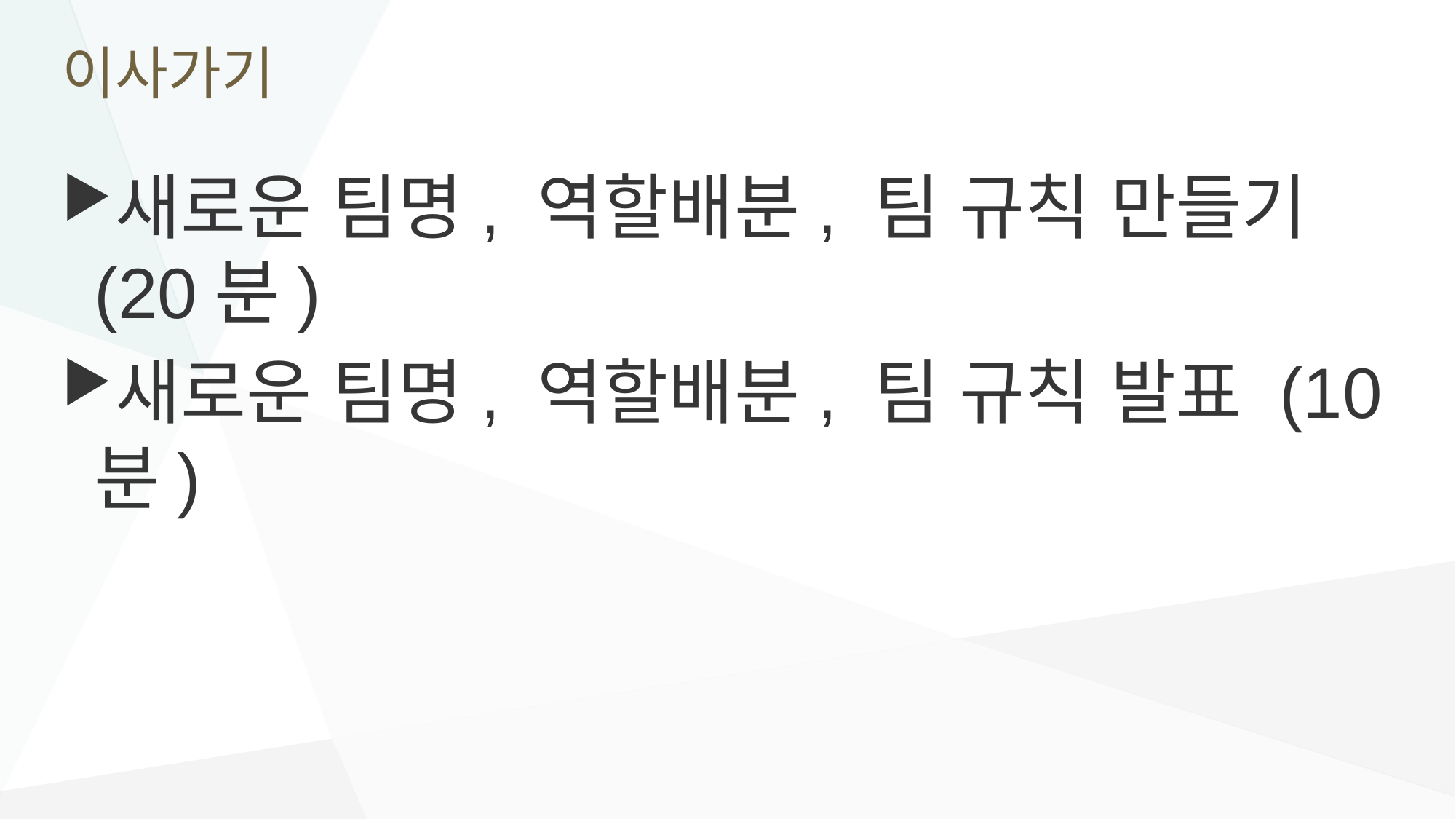

# 이사가기
새로운 팀명, 역할배분, 팀 규칙 만들기 (20분)
새로운 팀명, 역할배분, 팀 규칙 발표 (10분)